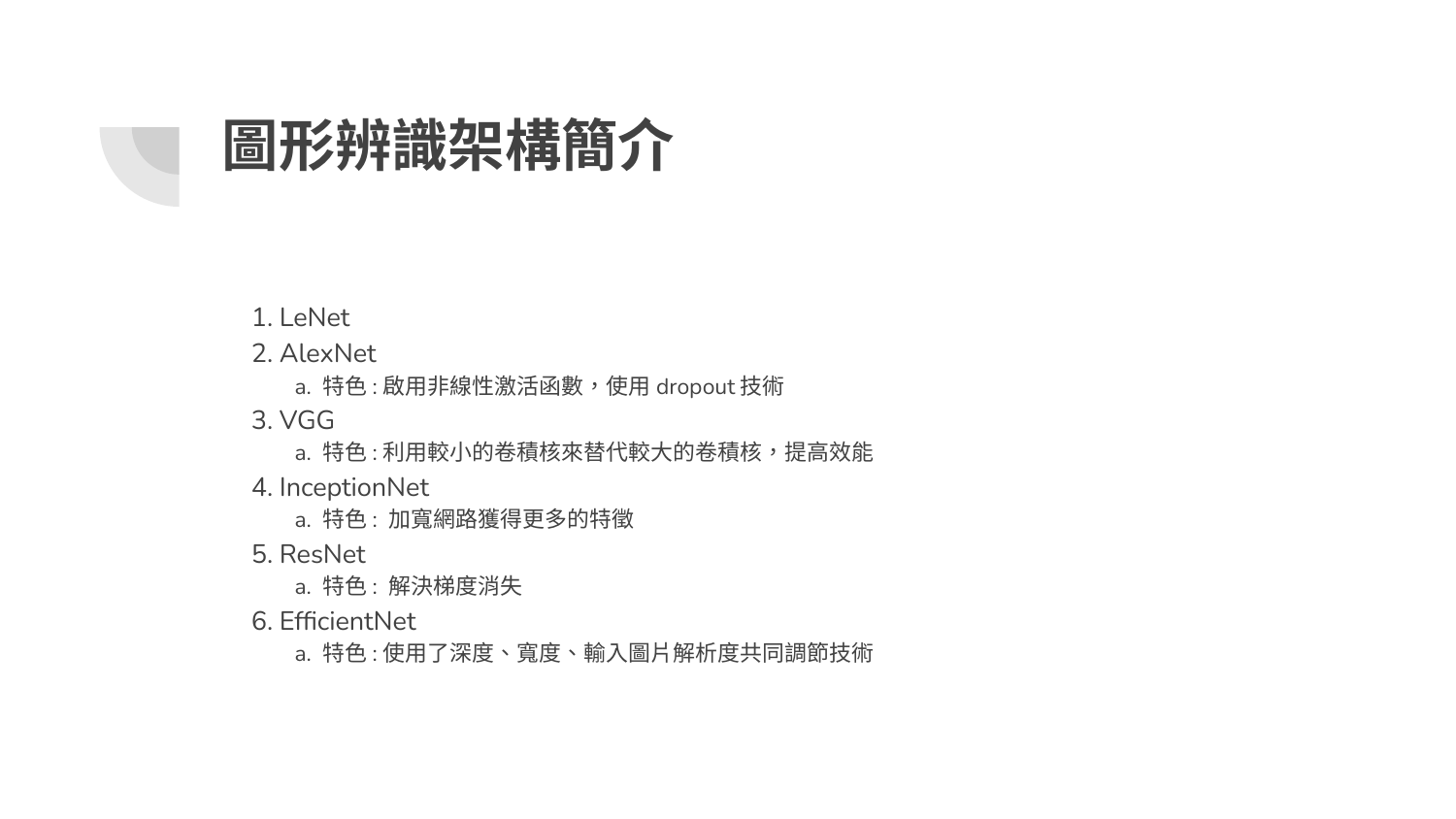

# 圖形辨識架構簡介
LeNet
AlexNet
特色:啟用非線性激活函數，使用dropout技術
VGG
特色:利用較小的卷積核來替代較大的卷積核，提高效能
InceptionNet
特色: 加寬網路獲得更多的特徵
ResNet
特色: 解決梯度消失
EfficientNet
特色:使用了深度、寬度、輸入圖片解析度共同調節技術